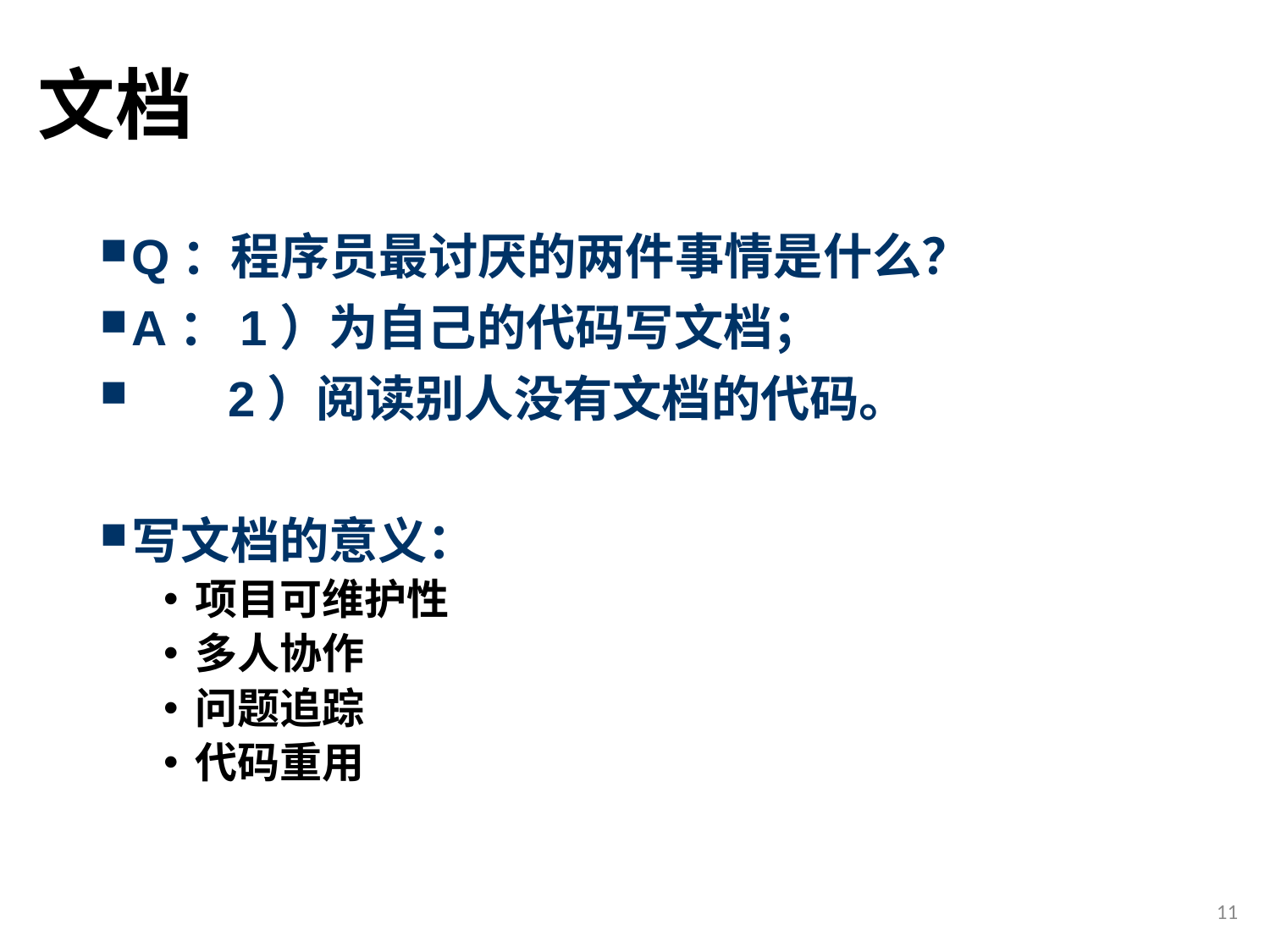

# 文档
Q：程序员最讨厌的两件事情是什么？
A：1）为自己的代码写文档；
       2）阅读别人没有文档的代码。

写文档的意义：
项目可维护性
多人协作
问题追踪
代码重用

11